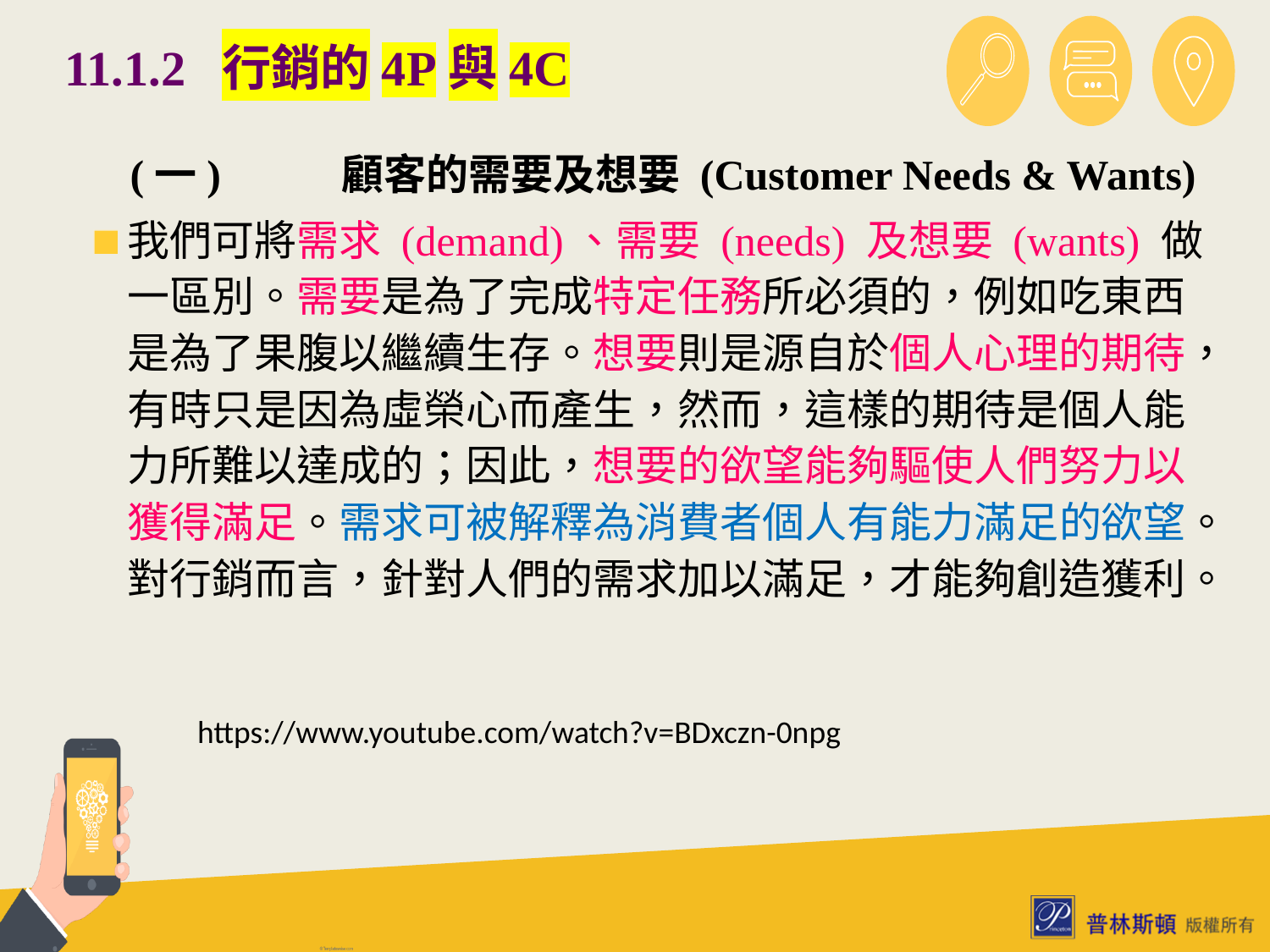

# 11.1.2  行銷的4P與4C
    (一)	顧客的需要及想要 (Customer Needs & Wants)
我們可將需求 (demand)、需要 (needs) 及想要 (wants) 做一區別。需要是為了完成特定任務所必須的，例如吃東西是為了果腹以繼續生存。想要則是源自於個人心理的期待，有時只是因為虛榮心而產生，然而，這樣的期待是個人能力所難以達成的；因此，想要的欲望能夠驅使人們努力以獲得滿足。需求可被解釋為消費者個人有能力滿足的欲望。對行銷而言，針對人們的需求加以滿足，才能夠創造獲利。
https://www.youtube.com/watch?v=BDxczn-0npg